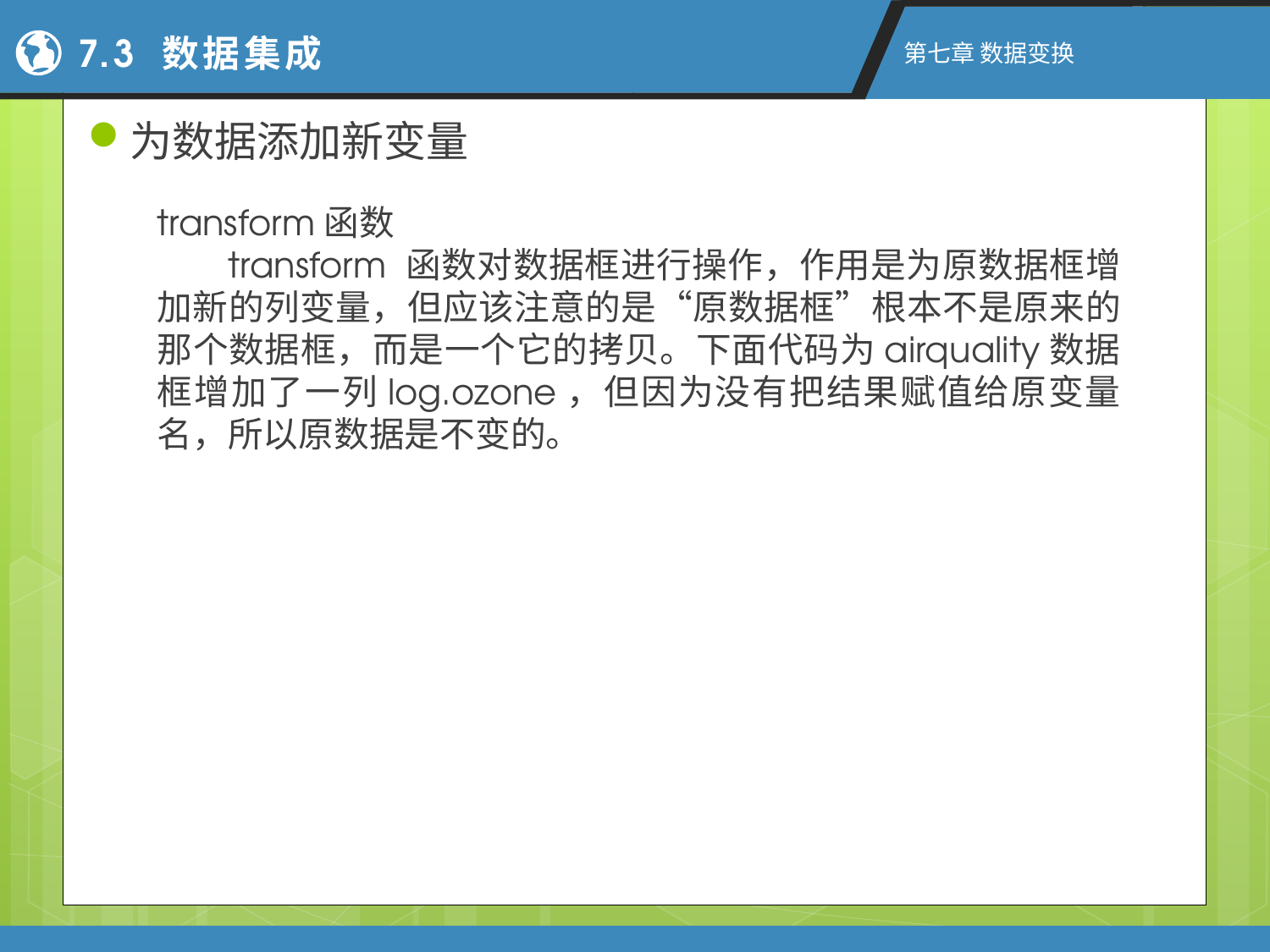

7.3 数据集成

第七章 数据变换
为数据添加新变量
transform函数
       transform 函数对数据框进行操作，作用是为原数据框增加新的列变量，但应该注意的是“原数据框”根本不是原来的那个数据框，而是一个它的拷贝。下面代码为airquality数据框增加了一列log.ozone，但因为没有把结果赋值给原变量名，所以原数据是不变的。